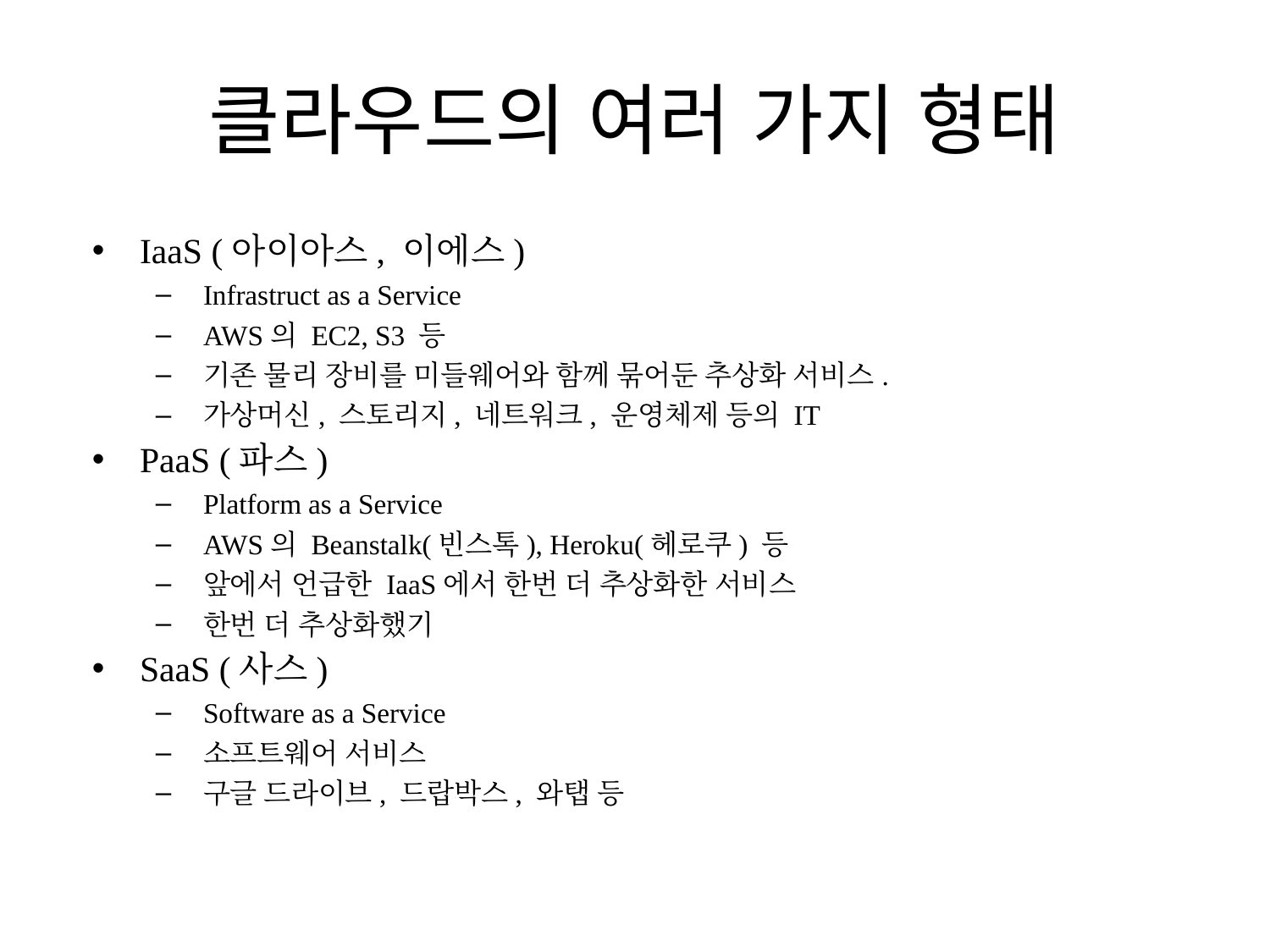

# 클라우드의 여러 가지 형태
IaaS (아이아스, 이에스)
Infrastruct as a Service
AWS의 EC2, S3 등
기존 물리 장비를 미들웨어와 함께 묶어둔 추상화 서비스.
가상머신, 스토리지, 네트워크, 운영체제 등의 IT
PaaS (파스)
Platform as a Service
AWS의 Beanstalk(빈스톡), Heroku(헤로쿠) 등
앞에서 언급한 IaaS에서 한번 더 추상화한 서비스
한번 더 추상화했기
SaaS (사스)
Software as a Service
소프트웨어 서비스
구글 드라이브, 드랍박스, 와탭 등